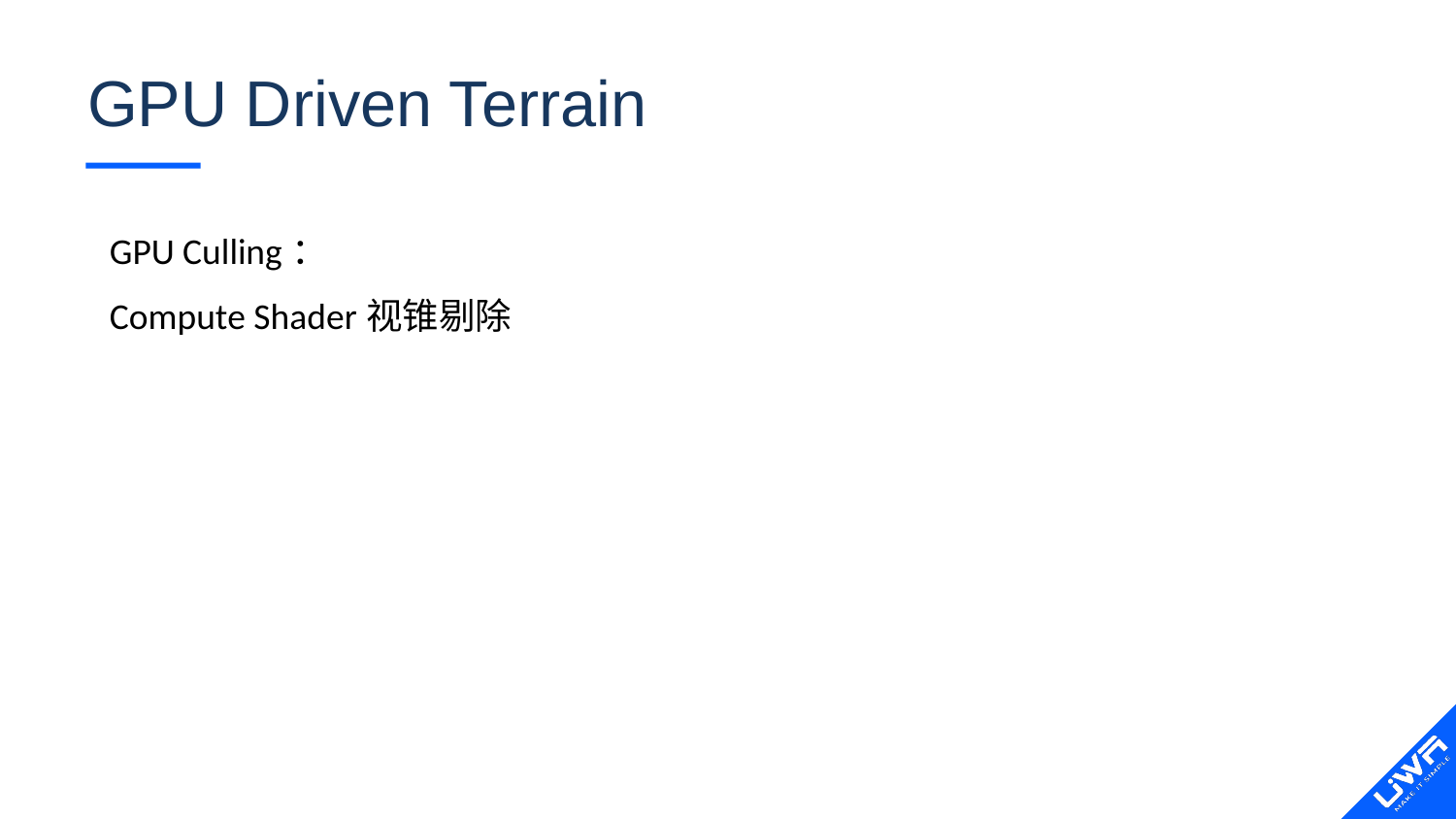

# GPU Driven Terrain
GPU Culling：
Compute Shader视锥剔除